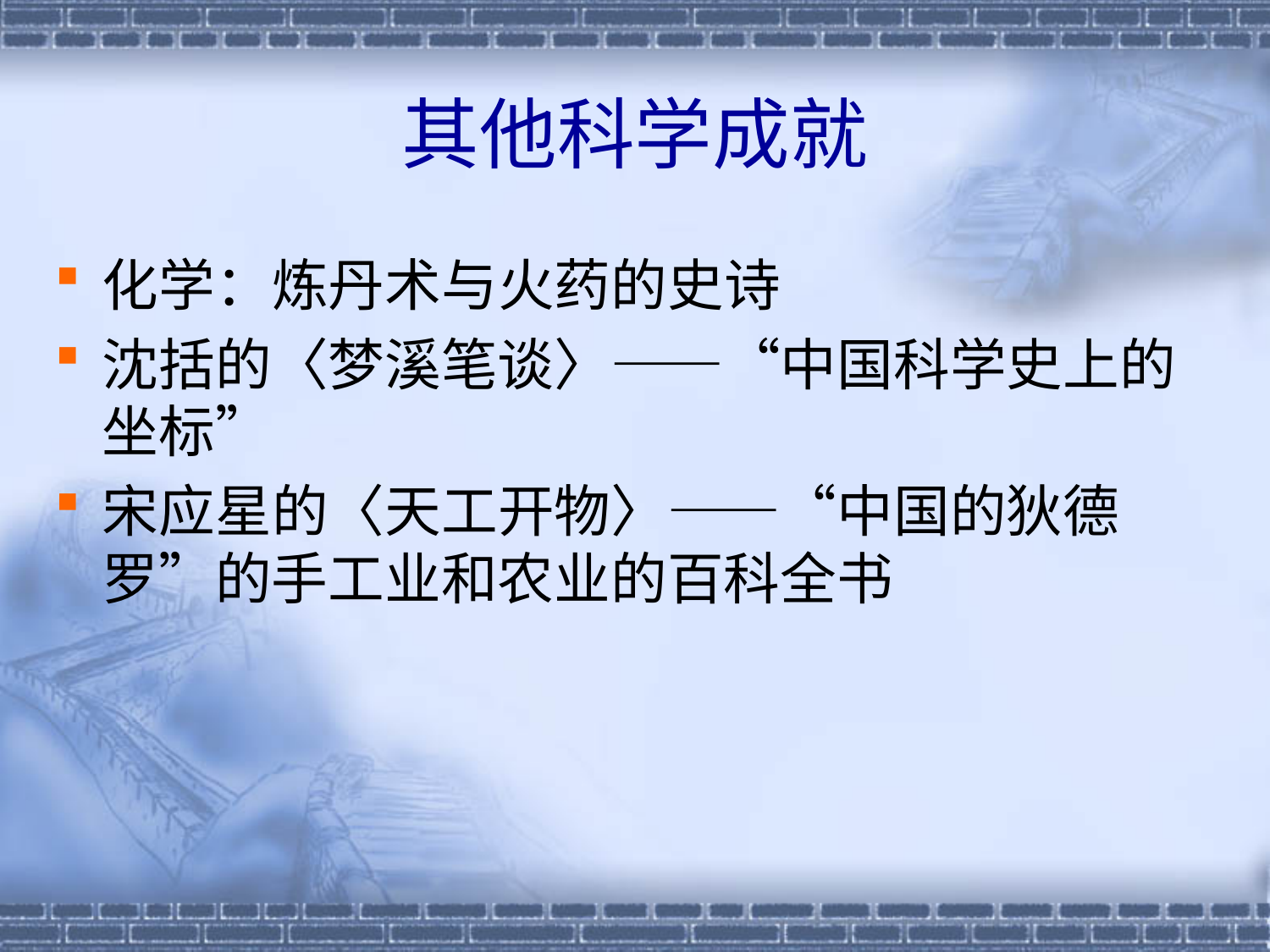

# 其他科学成就
化学：炼丹术与火药的史诗
沈括的〈梦溪笔谈〉——“中国科学史上的坐标”
宋应星的〈天工开物〉——“中国的狄德罗”的手工业和农业的百科全书